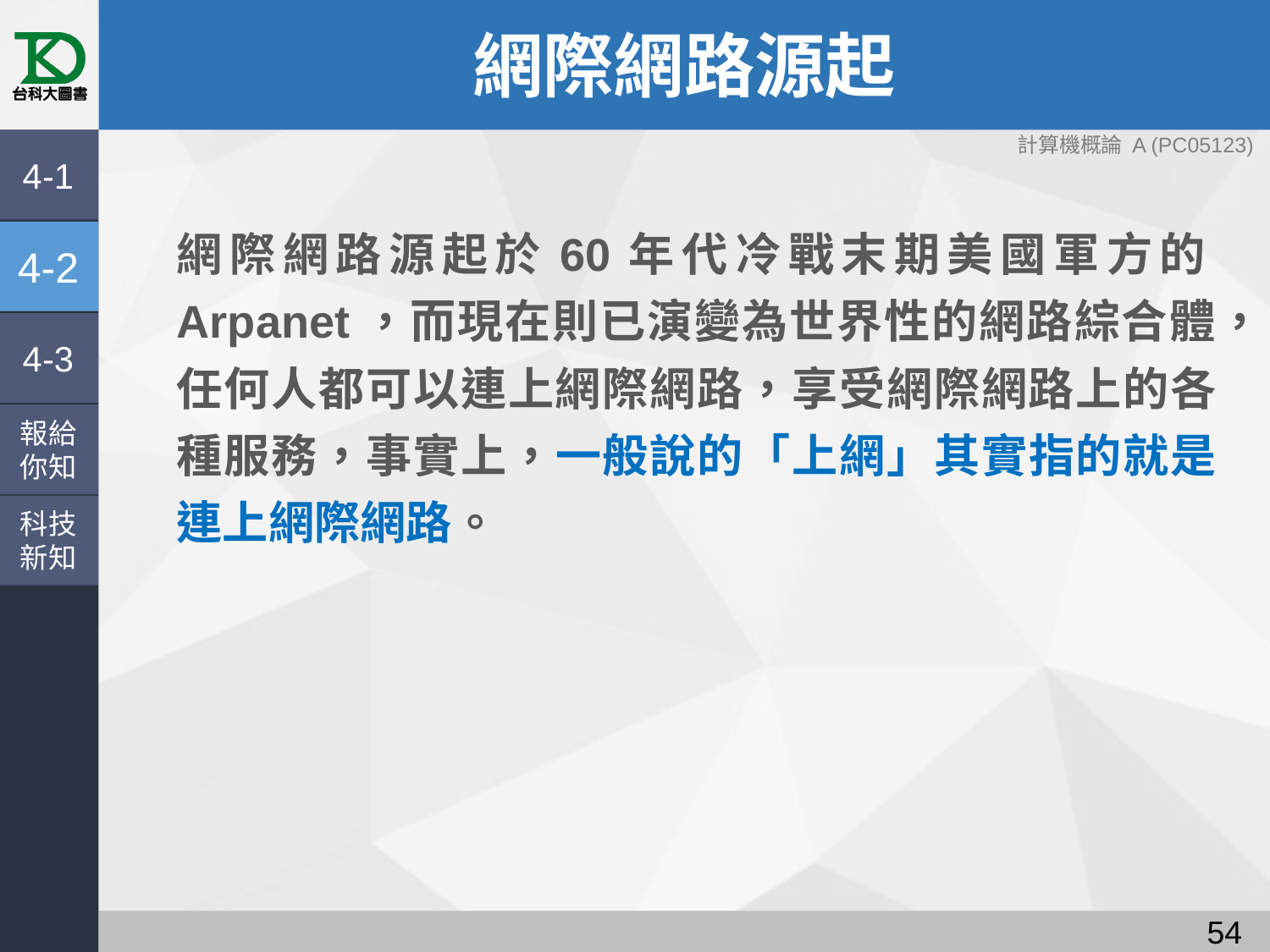

# 網際網路源起
4-1
網際網路源起於60年代冷戰末期美國軍方的Arpanet，而現在則已演變為世界性的網路綜合體，任何人都可以連上網際網路，享受網際網路上的各種服務，事實上，一般說的「上網」其實指的就是連上網際網路。
4-2
4-3
報給
你知
科技
新知
54